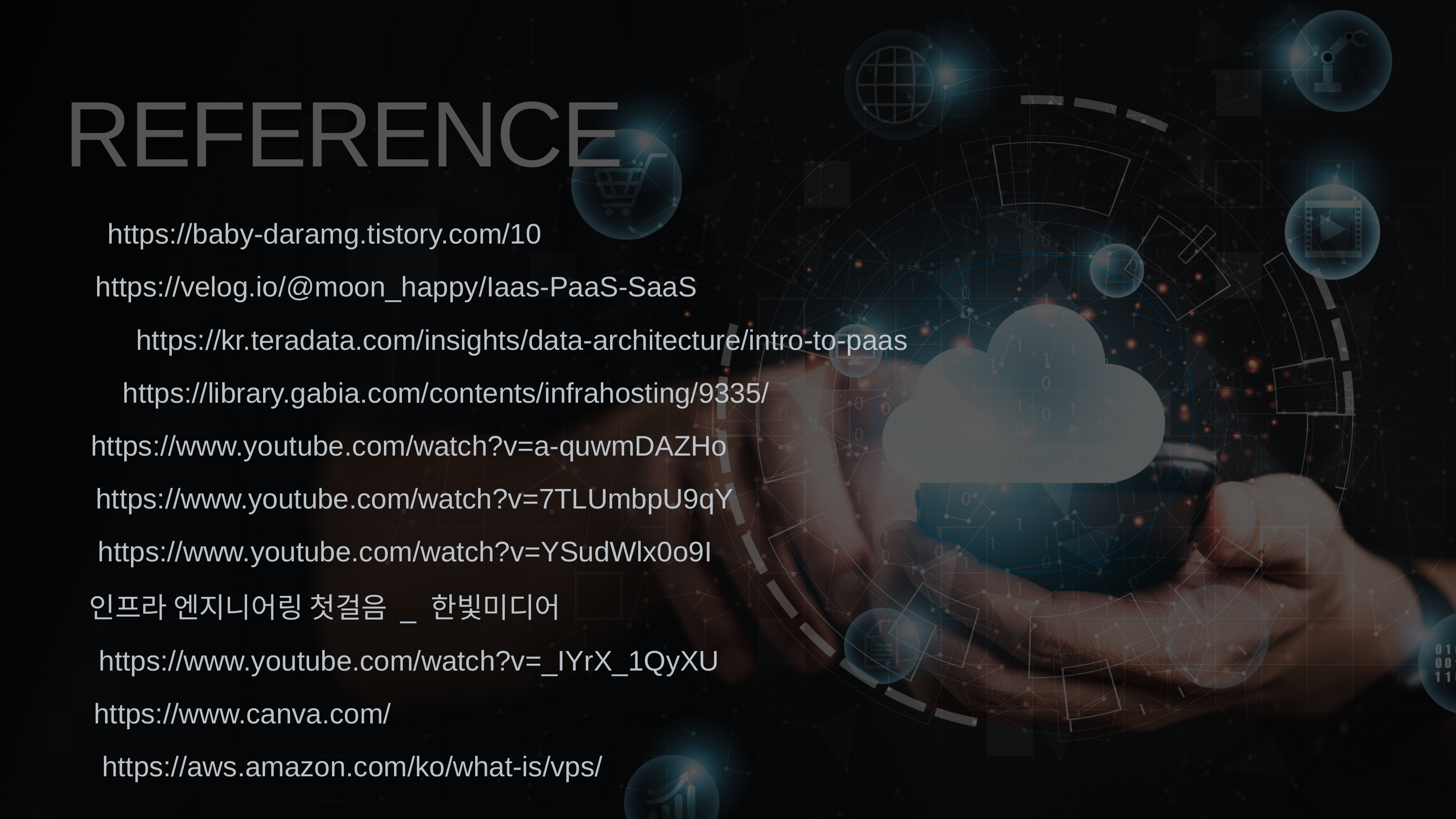

REFERENCE
https://baby-daramg.tistory.com/10
https://velog.io/@moon_happy/Iaas-PaaS-SaaS
https://kr.teradata.com/insights/data-architecture/intro-to-paas
https://library.gabia.com/contents/infrahosting/9335/
https://www.youtube.com/watch?v=a-quwmDAZHo
https://www.youtube.com/watch?v=7TLUmbpU9qY
https://www.youtube.com/watch?v=YSudWlx0o9I
인프라 엔지니어링 첫걸음 _ 한빛미디어
https://www.youtube.com/watch?v=_IYrX_1QyXU
https://www.canva.com/
https://aws.amazon.com/ko/what-is/vps/